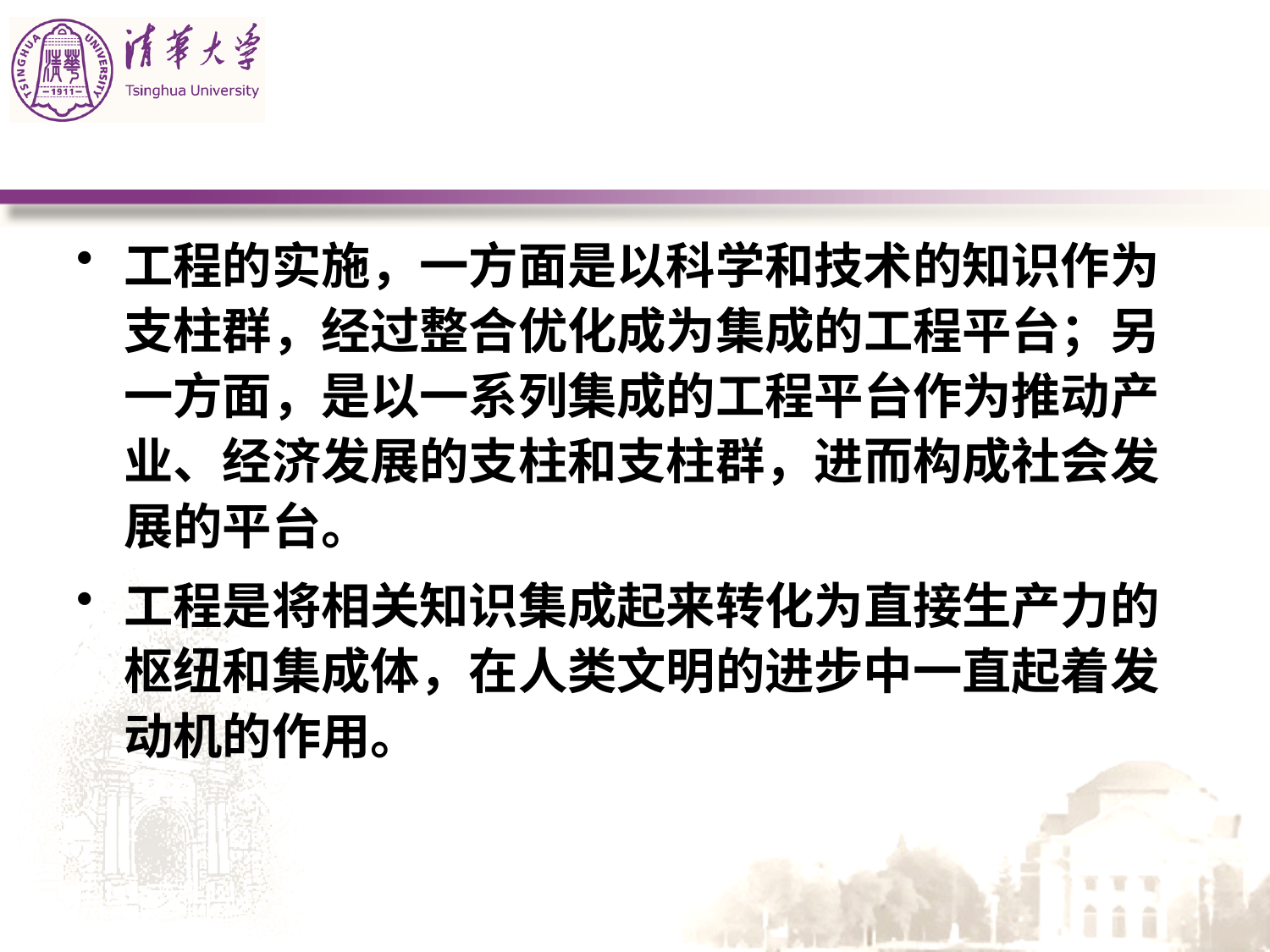

#
工程的实施，一方面是以科学和技术的知识作为支柱群，经过整合优化成为集成的工程平台；另一方面，是以一系列集成的工程平台作为推动产业、经济发展的支柱和支柱群，进而构成社会发展的平台。
工程是将相关知识集成起来转化为直接生产力的枢纽和集成体，在人类文明的进步中一直起着发动机的作用。